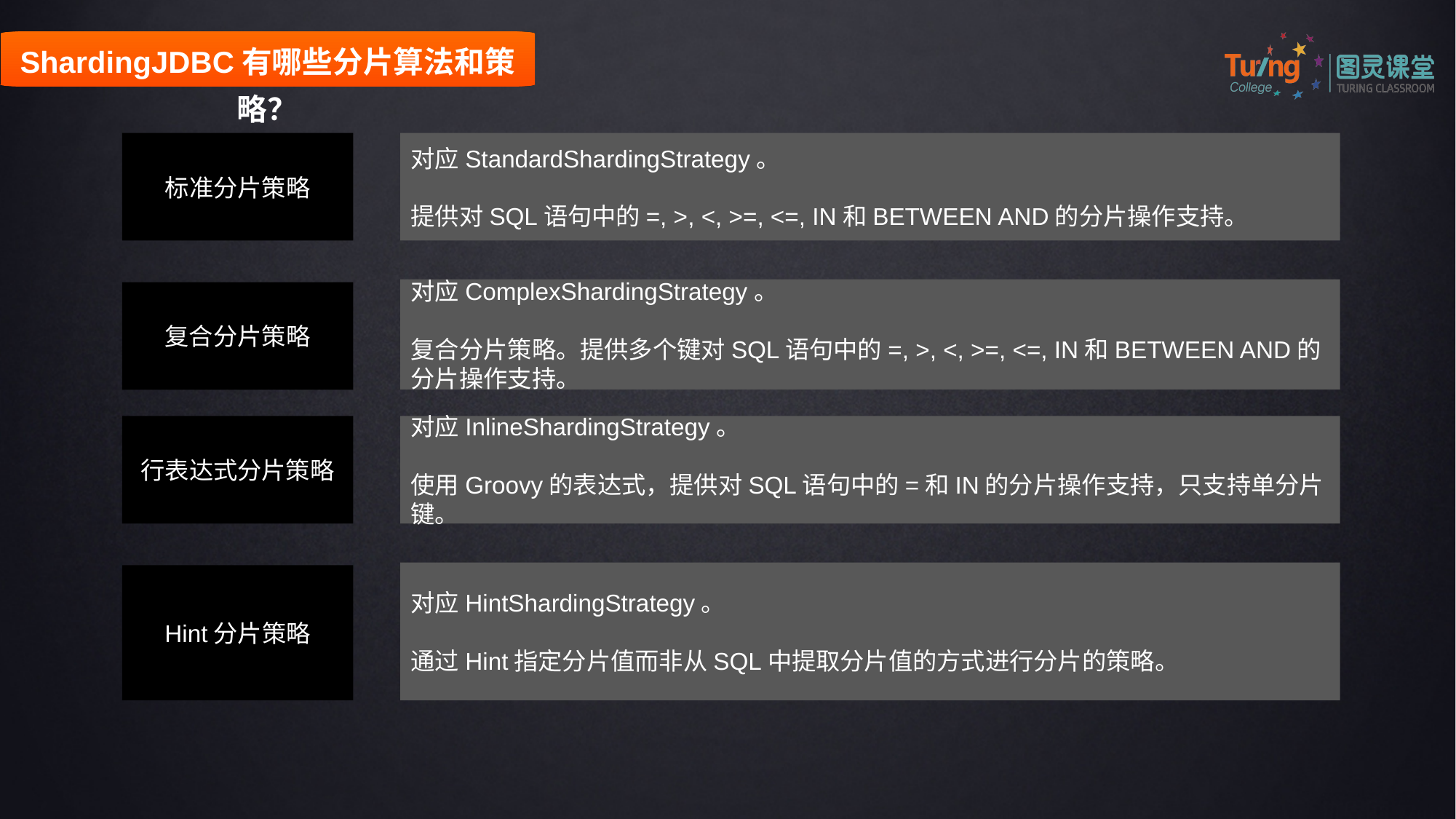

ShardingJDBC有哪些分片算法和策略？
标准分片策略
对应StandardShardingStrategy。

提供对SQL语句中的=, >, <, >=, <=, IN和BETWEEN AND的分片操作支持。
对应ComplexShardingStrategy。

复合分片策略。提供多个键对SQL语句中的=, >, <, >=, <=, IN和BETWEEN AND的分片操作支持。
复合分片策略
行表达式分片策略
对应InlineShardingStrategy。

使用Groovy的表达式，提供对SQL语句中的=和IN的分片操作支持，只支持单分片键。
对应HintShardingStrategy。

通过Hint指定分片值而非从SQL中提取分片值的方式进行分片的策略。
Hint分片策略